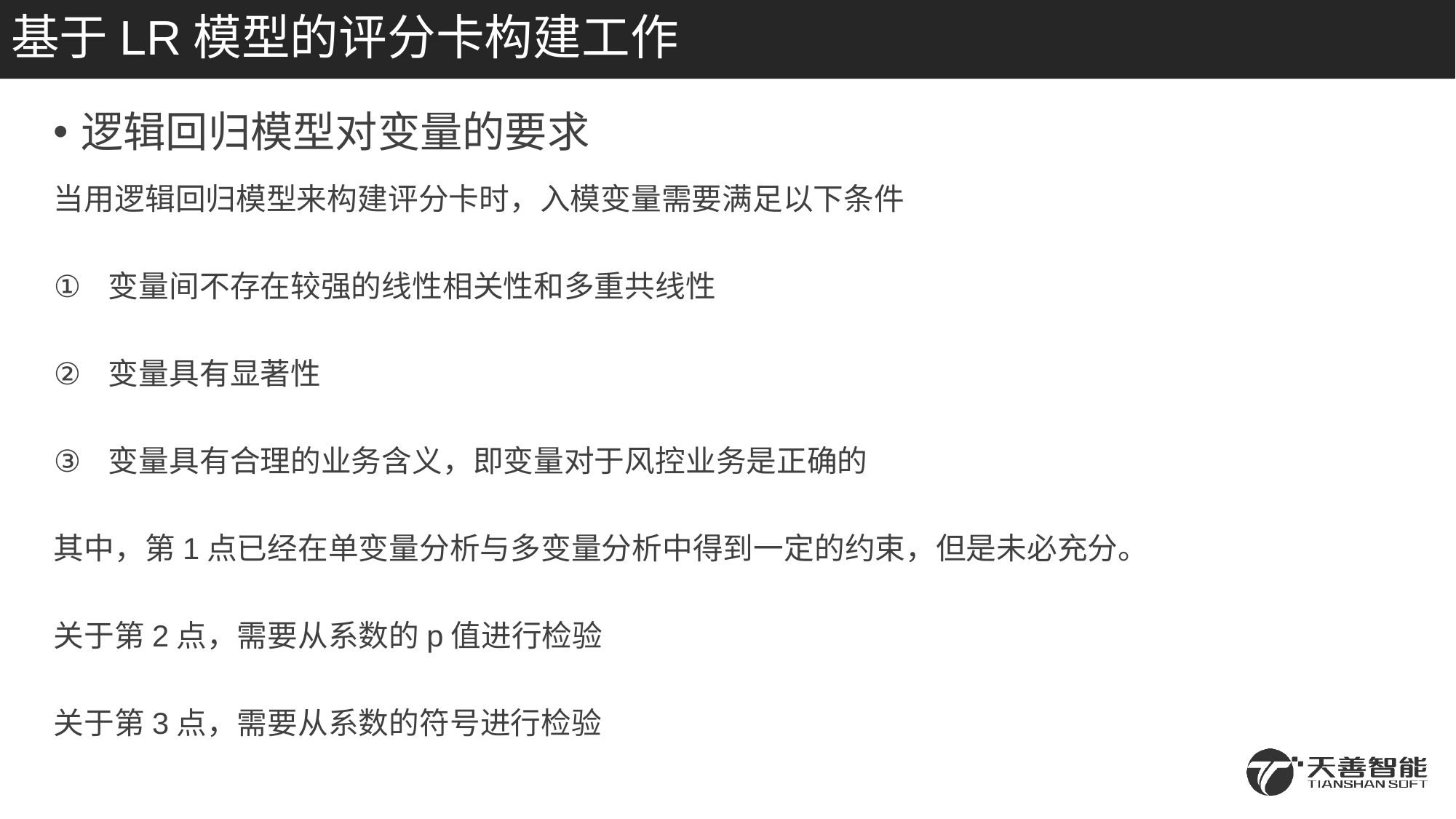

# 基于LR模型的评分卡构建工作
逻辑回归模型对变量的要求
当用逻辑回归模型来构建评分卡时，入模变量需要满足以下条件
变量间不存在较强的线性相关性和多重共线性
变量具有显著性
变量具有合理的业务含义，即变量对于风控业务是正确的
其中，第1点已经在单变量分析与多变量分析中得到一定的约束，但是未必充分。
关于第2点，需要从系数的p值进行检验
关于第3点，需要从系数的符号进行检验